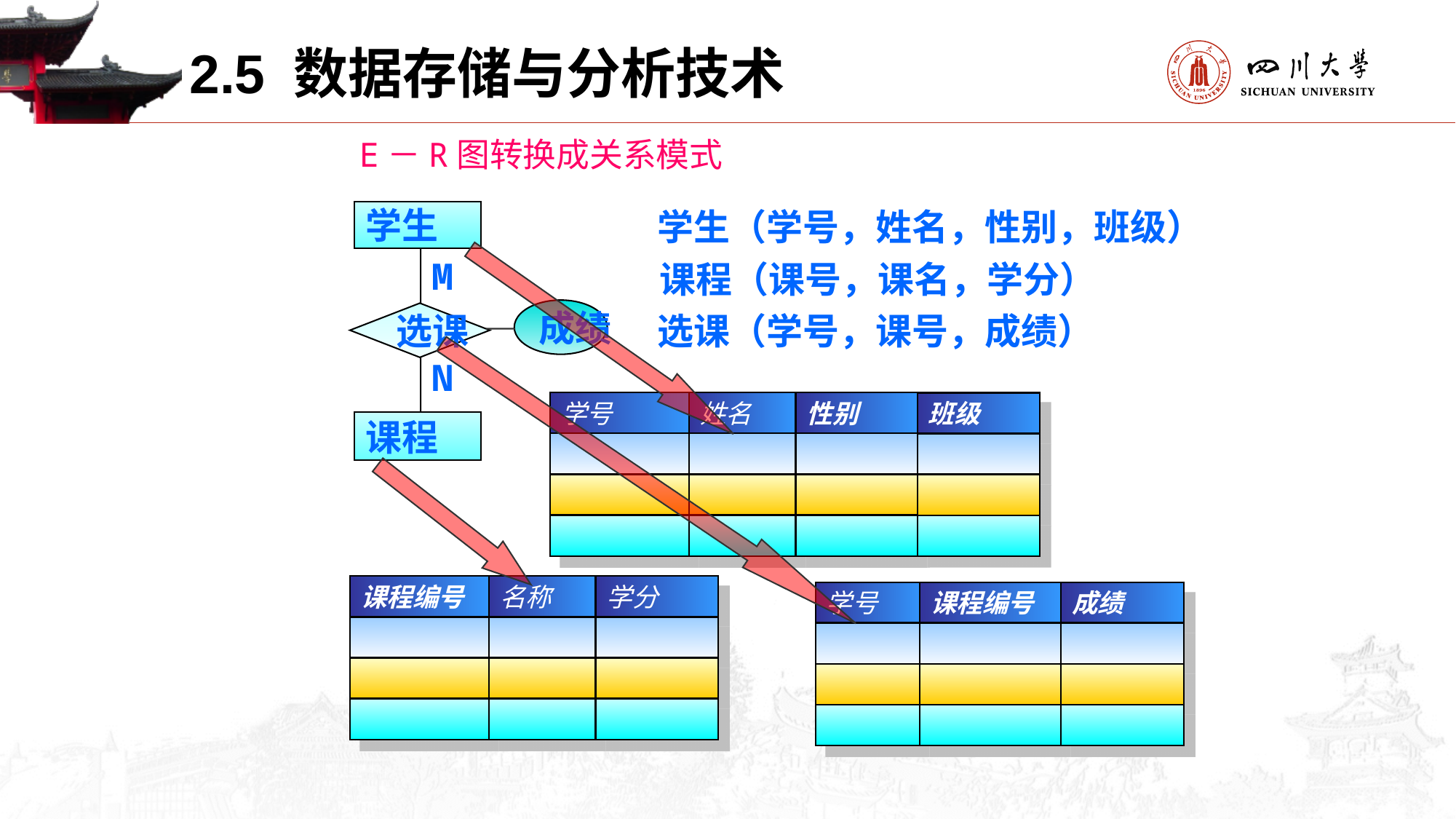

2.5 数据存储与分析技术

E－R图转换成关系模式

学生（学号，姓名，性别，班级）
学生

课程（课号，课名，学分）
M

N

选课（学号，课号，成绩）
成绩
选课

学号
姓名
性别
班级

课程

课程编号
名称
学分

学号
课程编号
成绩